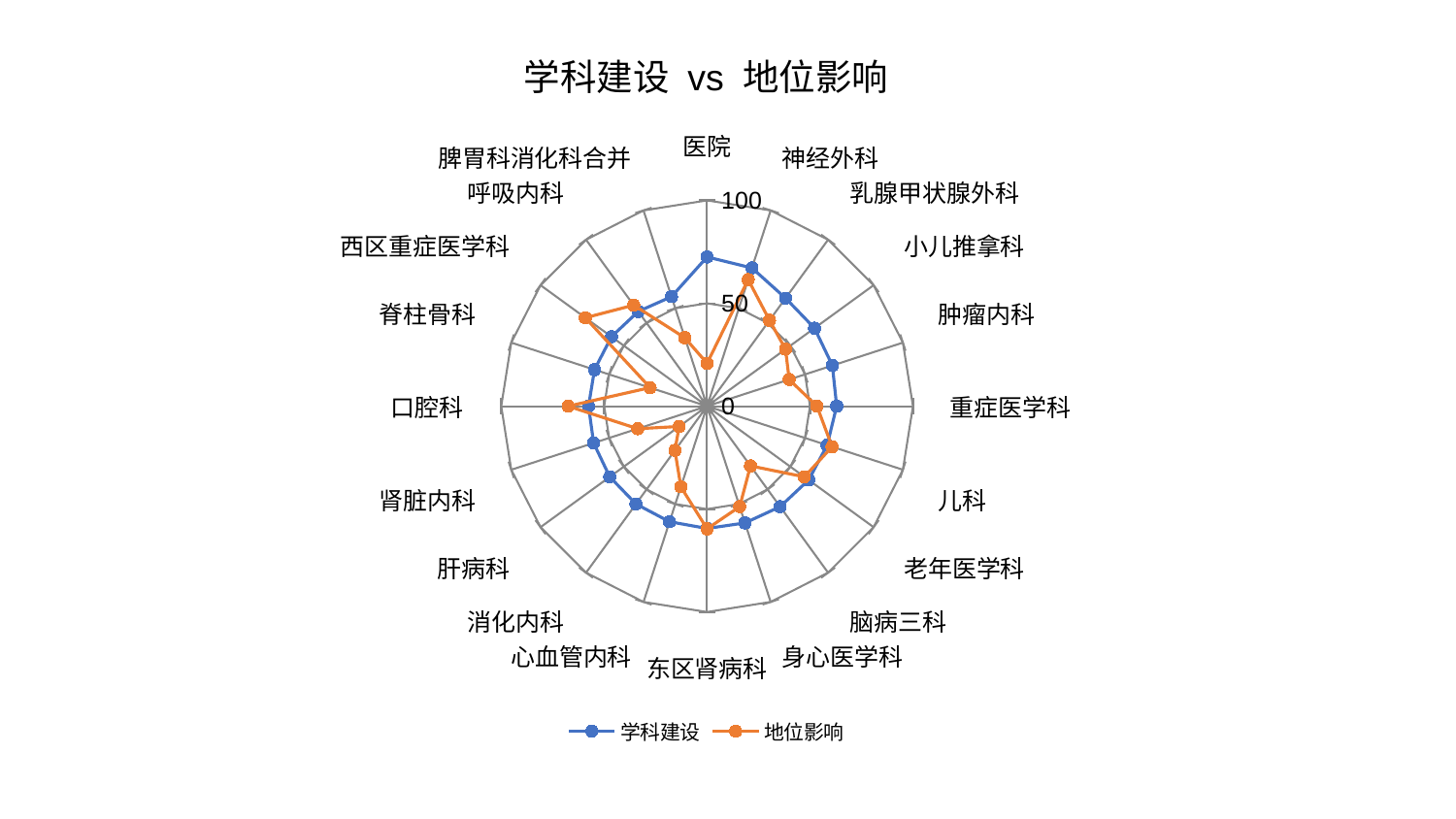

### Chart: 学科建设 vs 地位影响

| Category | 学科建设 | 地位影响 |
|---|---|---|
| 医院 | 72.51864463555009 | 20.840577846805303 |
| 神经外科 | 70.60723401379752 | 64.66461815265895 |
| 乳腺甲状腺外科 | 64.87429044622988 | 51.58140432343968 |
| 小儿推拿科 | 64.51681511906881 | 47.1143991062111 |
| 肿瘤内科 | 63.99545682777716 | 41.94057429363679 |
| 重症医学科 | 62.96690803068102 | 53.389273314738546 |
| 儿科 | 61.330125201770535 | 63.85599234232848 |
| 老年医学科 | 60.992028575827064 | 58.42090970559241 |
| 脑病三科 | 60.36348611301669 | 35.88152628014782 |
| 身心医学科 | 59.65029310593578 | 51.317733810173024 |
| 东区肾病科 | 59.43559508689973 | 59.60093554845676 |
| 心血管内科 | 59.02701245395086 | 41.242394162454325 |
| 消化内科 | 58.7623131727925 | 26.587350066100385 |
| 肝病科 | 58.433449625521575 | 16.769646702870205 |
| 肾脏内科 | 57.94838873542376 | 35.42669905821669 |
| 口腔科 | 57.57451450084834 | 67.50523488721305 |
| 脊柱骨科 | 57.50011830303458 | 29.123886246086915 |
| 西区重症医学科 | 57.424365197036344 | 73.1184313698493 |
| 呼吸内科 | 56.91085503356451 | 60.67274514797297 |
| 脾胃科消化科合并 | 55.963434913508536 | 34.97558623203625 |
22